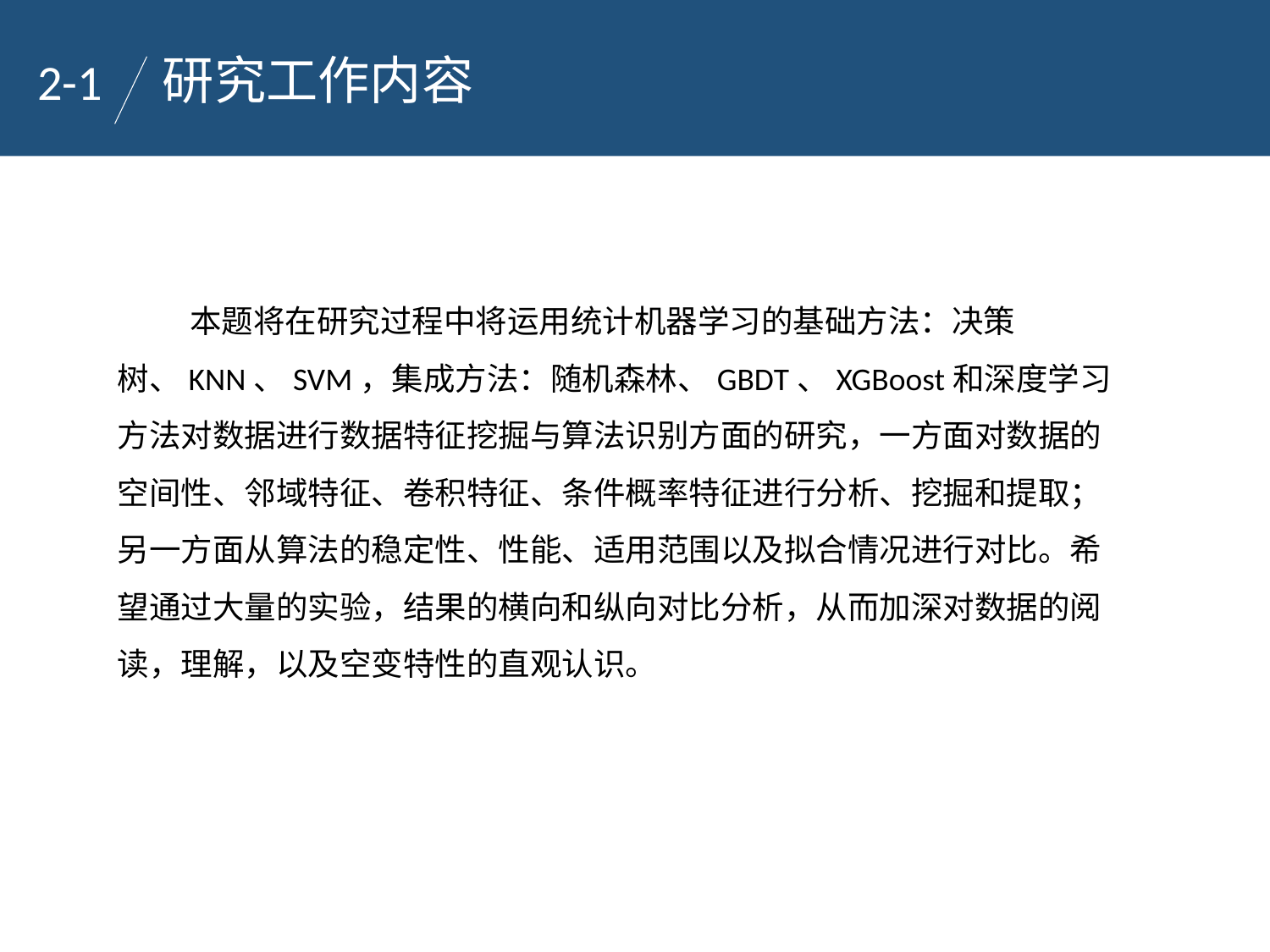

2-1
研究工作内容
         本题将在研究过程中将运用统计机器学习的基础方法：决策树、KNN、SVM，集成方法：随机森林、GBDT、XGBoost和深度学习方法对数据进行数据特征挖掘与算法识别方面的研究，一方面对数据的空间性、邻域特征、卷积特征、条件概率特征进行分析、挖掘和提取；另一方面从算法的稳定性、性能、适用范围以及拟合情况进行对比。希望通过大量的实验，结果的横向和纵向对比分析，从而加深对数据的阅读，理解，以及空变特性的直观认识。